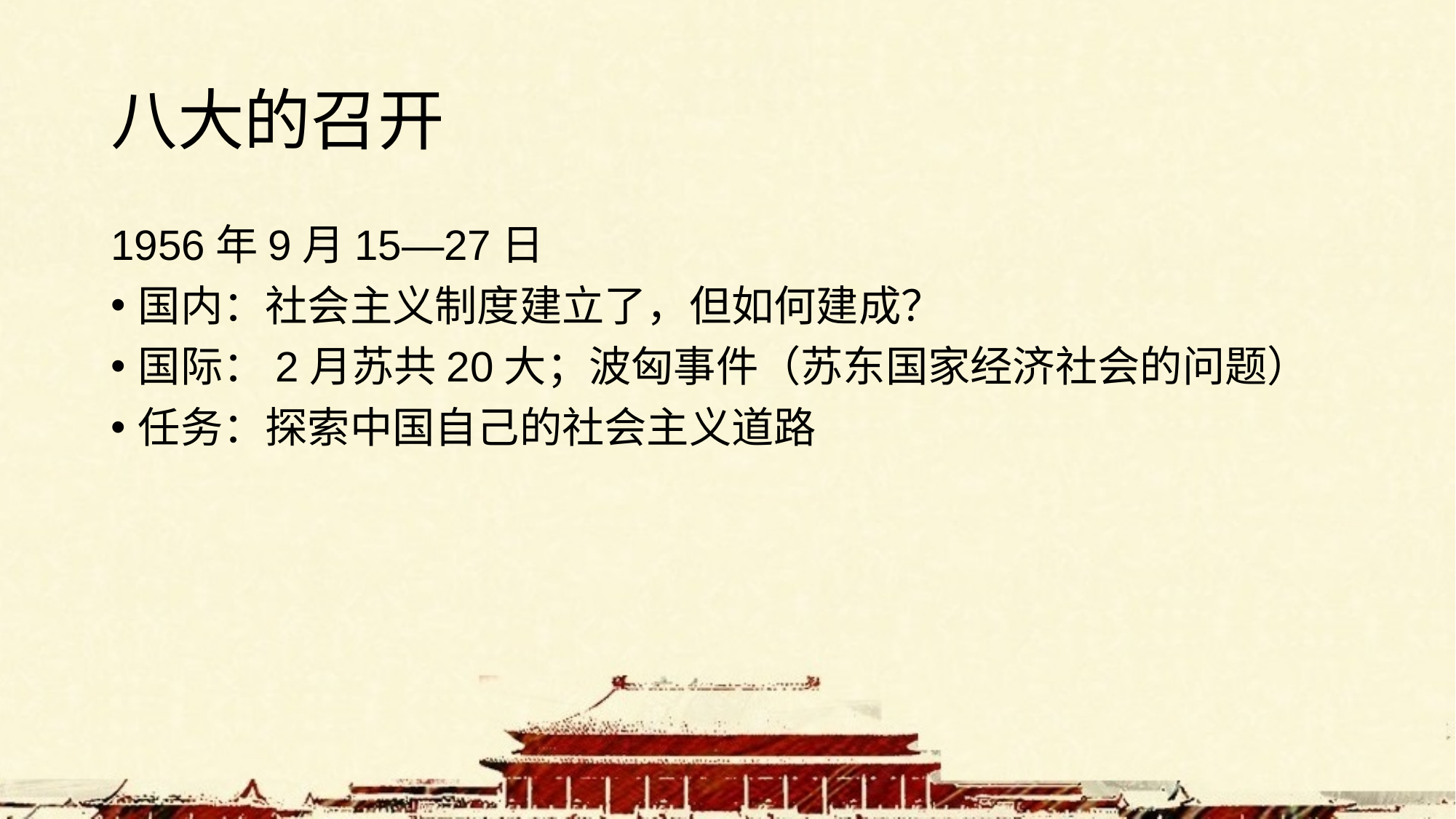

# 八大的召开
1956年9月15—27日
国内：社会主义制度建立了，但如何建成？
国际：2月苏共20大；波匈事件（苏东国家经济社会的问题）
任务：探索中国自己的社会主义道路